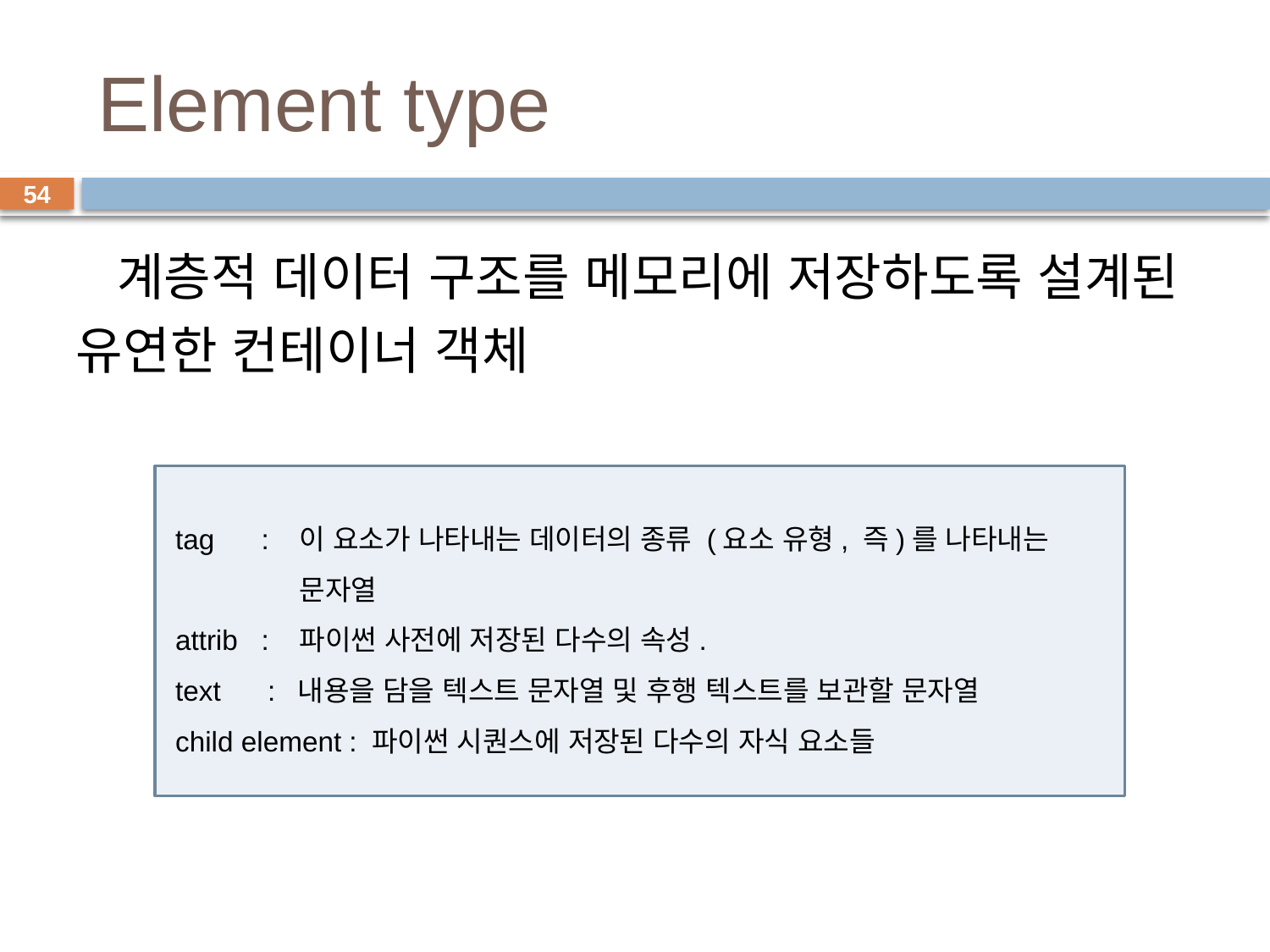

# Element type
54
  계층적 데이터 구조를 메모리에 저장하도록 설계된 유연한 컨테이너 객체
 tag      :   이 요소가 나타내는 데이터의 종류 (요소 유형, 즉)를 나타내는
                문자열
 attrib   :   파이썬 사전에 저장된 다수의 속성.
 text      :  내용을 담을 텍스트 문자열 및 후행 텍스트를 보관할 문자열
 child element : 파이썬 시퀀스에 저장된 다수의 자식 요소들